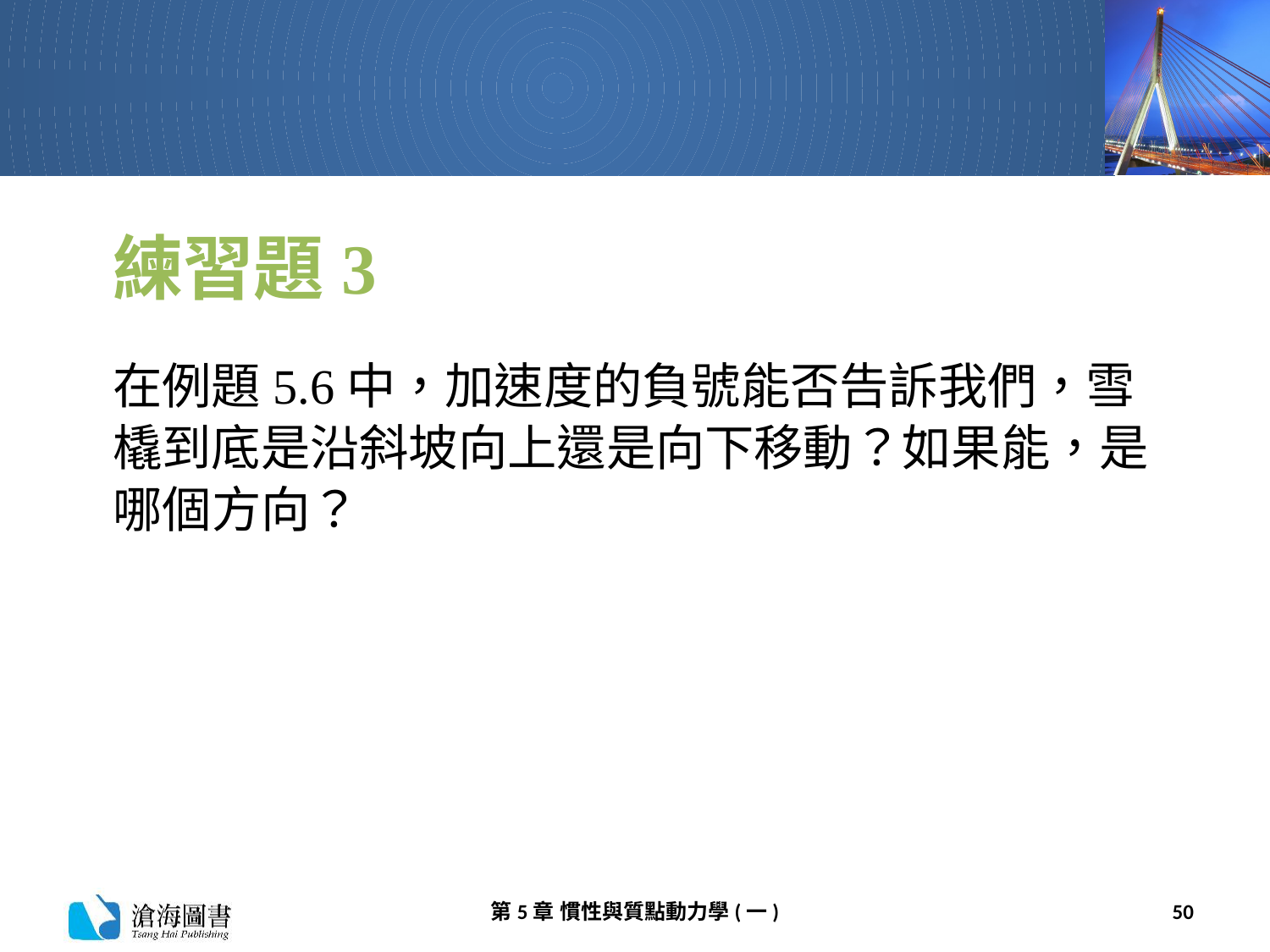

# 練習題3
在例題5.6中，加速度的負號能否告訴我們，雪橇到底是沿斜坡向上還是向下移動？如果能，是哪個方向？
第5章 慣性與質點動力學(一)
50